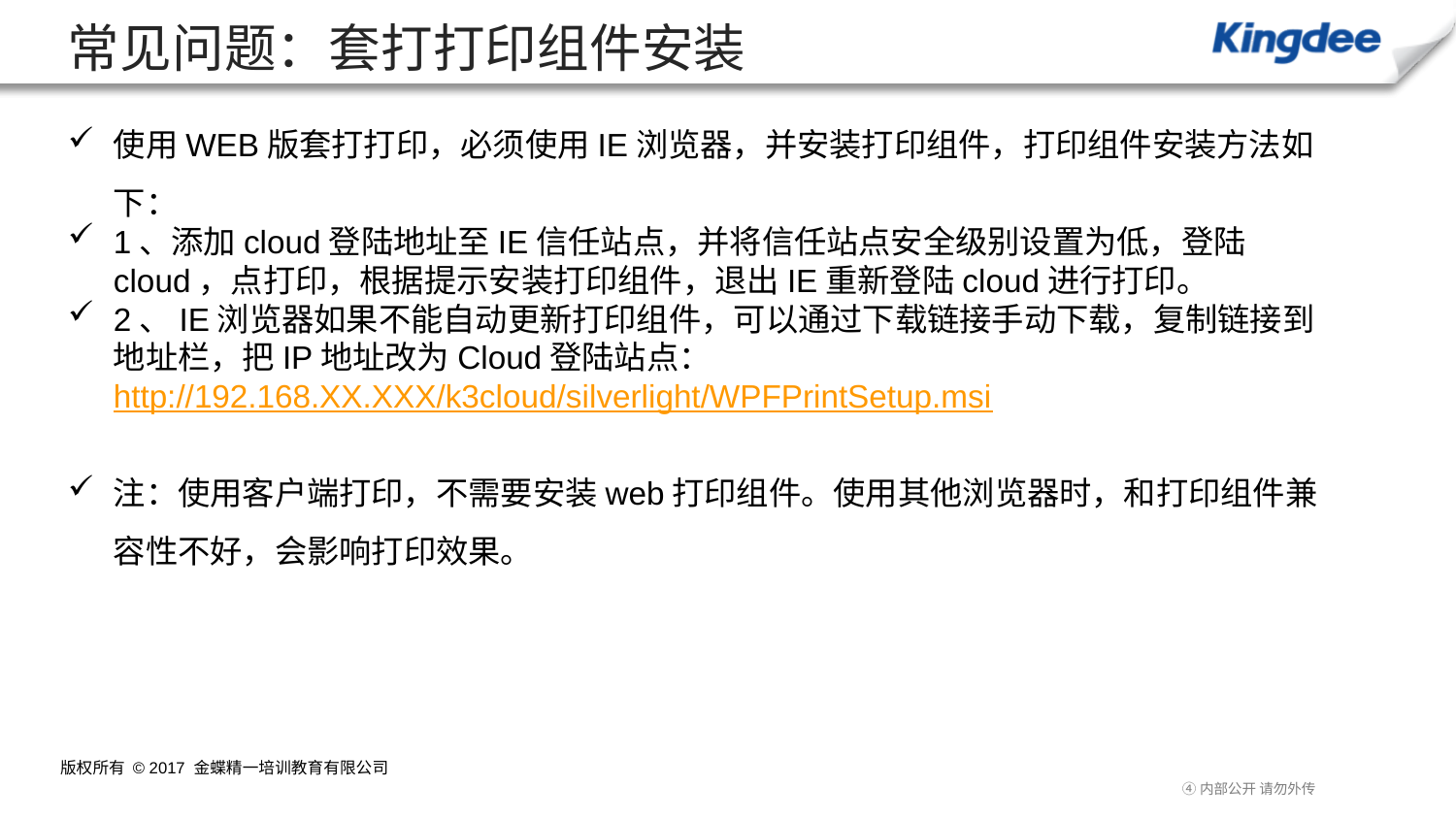

# 常见问题：套打打印组件安装
使用WEB版套打打印，必须使用IE浏览器，并安装打印组件，打印组件安装方法如下：
1、添加cloud登陆地址至IE信任站点，并将信任站点安全级别设置为低，登陆cloud，点打印，根据提示安装打印组件，退出IE重新登陆cloud进行打印。
2、IE浏览器如果不能自动更新打印组件，可以通过下载链接手动下载，复制链接到地址栏，把IP地址改为Cloud登陆站点：http://192.168.XX.XXX/k3cloud/silverlight/WPFPrintSetup.msi

注：使用客户端打印，不需要安装web打印组件。使用其他浏览器时，和打印组件兼容性不好，会影响打印效果。